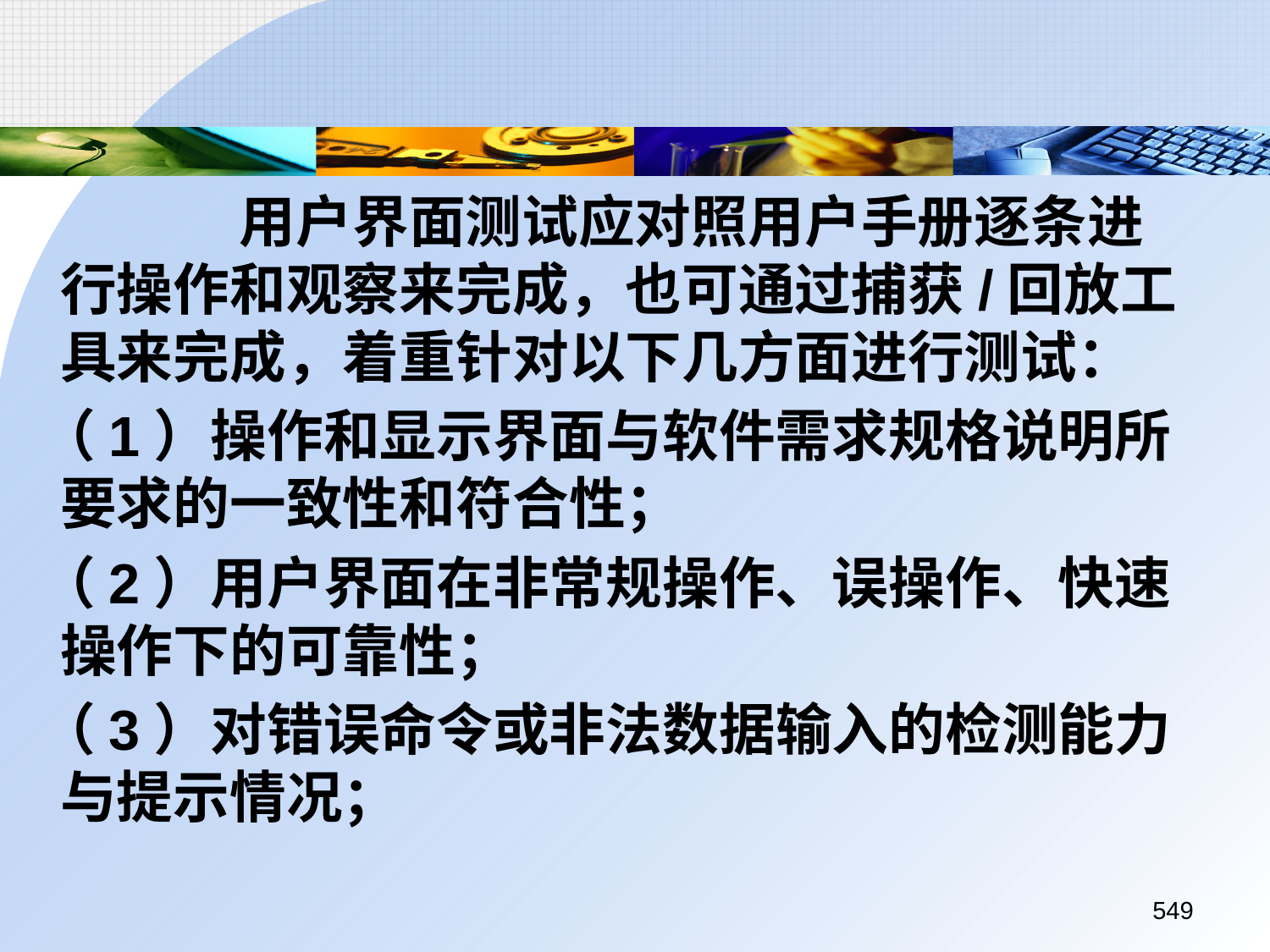

用户界面测试应对照用户手册逐条进行操作和观察来完成，也可通过捕获/回放工具来完成，着重针对以下几方面进行测试：
 （1）操作和显示界面与软件需求规格说明所要求的一致性和符合性；
 （2）用户界面在非常规操作、误操作、快速操作下的可靠性；
 （3）对错误命令或非法数据输入的检测能力与提示情况；

549